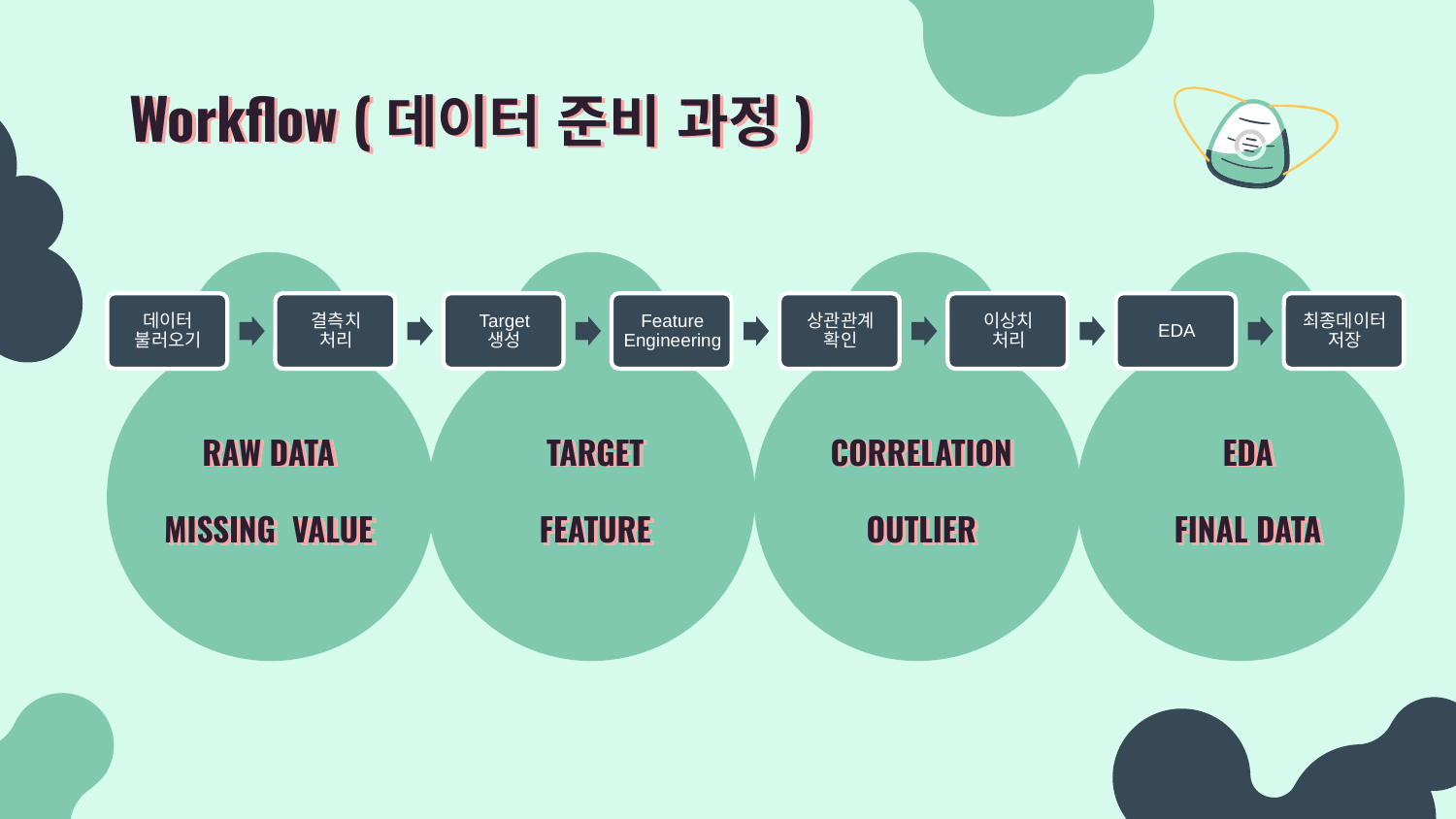

# Workflow (데이터 준비 과정)

데이터
불러오기

결측치
처리

Target
생성

Feature
Engineering

상관관계
확인

이상치
처리

EDA

최종데이터
저장
RAW DATA
MISSING  VALUE
TARGET
FEATURE
CORRELATION
OUTLIER
EDA
FINAL DATA